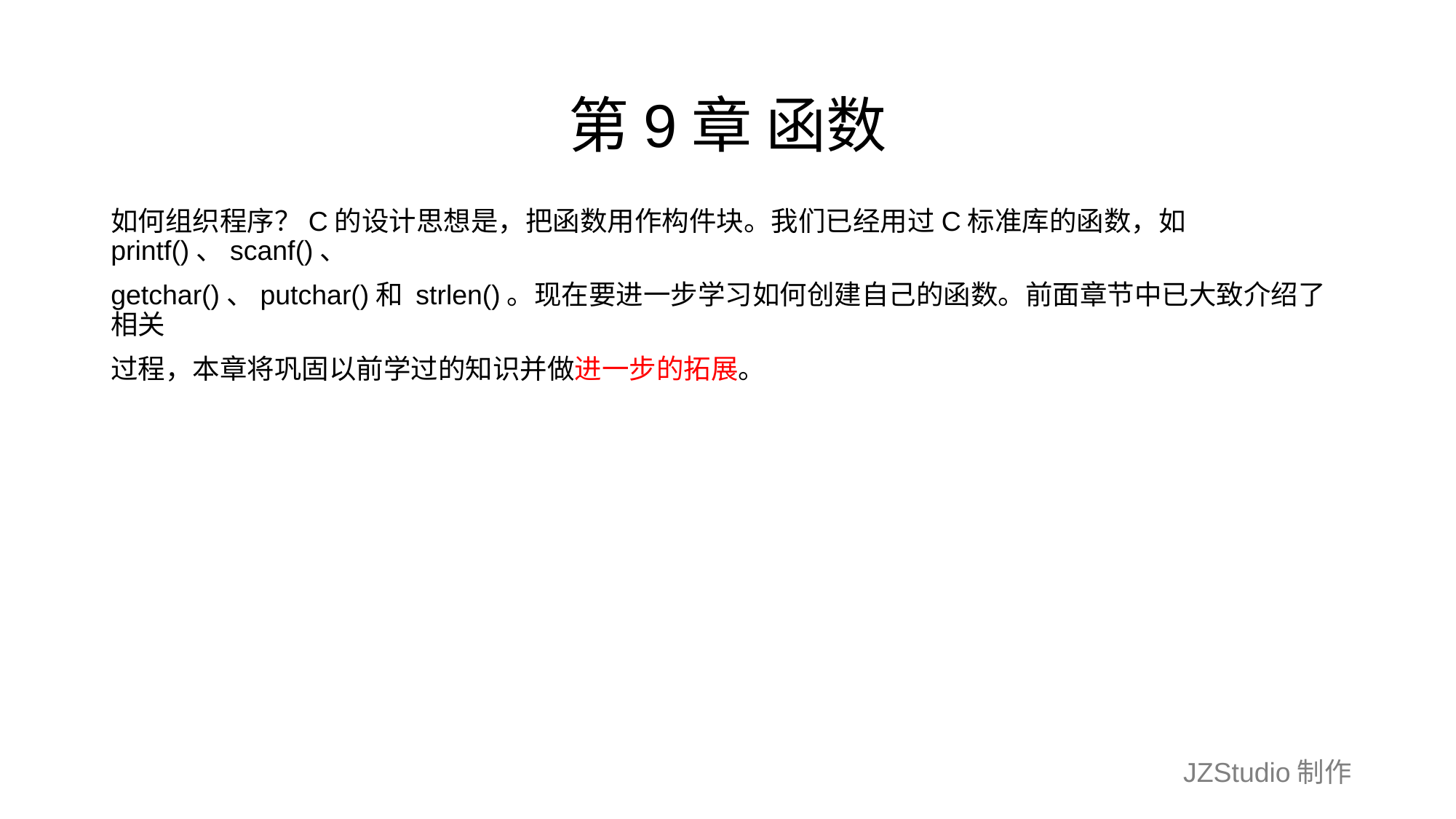

# 第9章 函数
如何组织程序？C的设计思想是，把函数用作构件块。我们已经用过C标准库的函数，如printf()、scanf()、
getchar()、putchar()和 strlen()。现在要进一步学习如何创建自己的函数。前面章节中已大致介绍了相关
过程，本章将巩固以前学过的知识并做进一步的拓展。